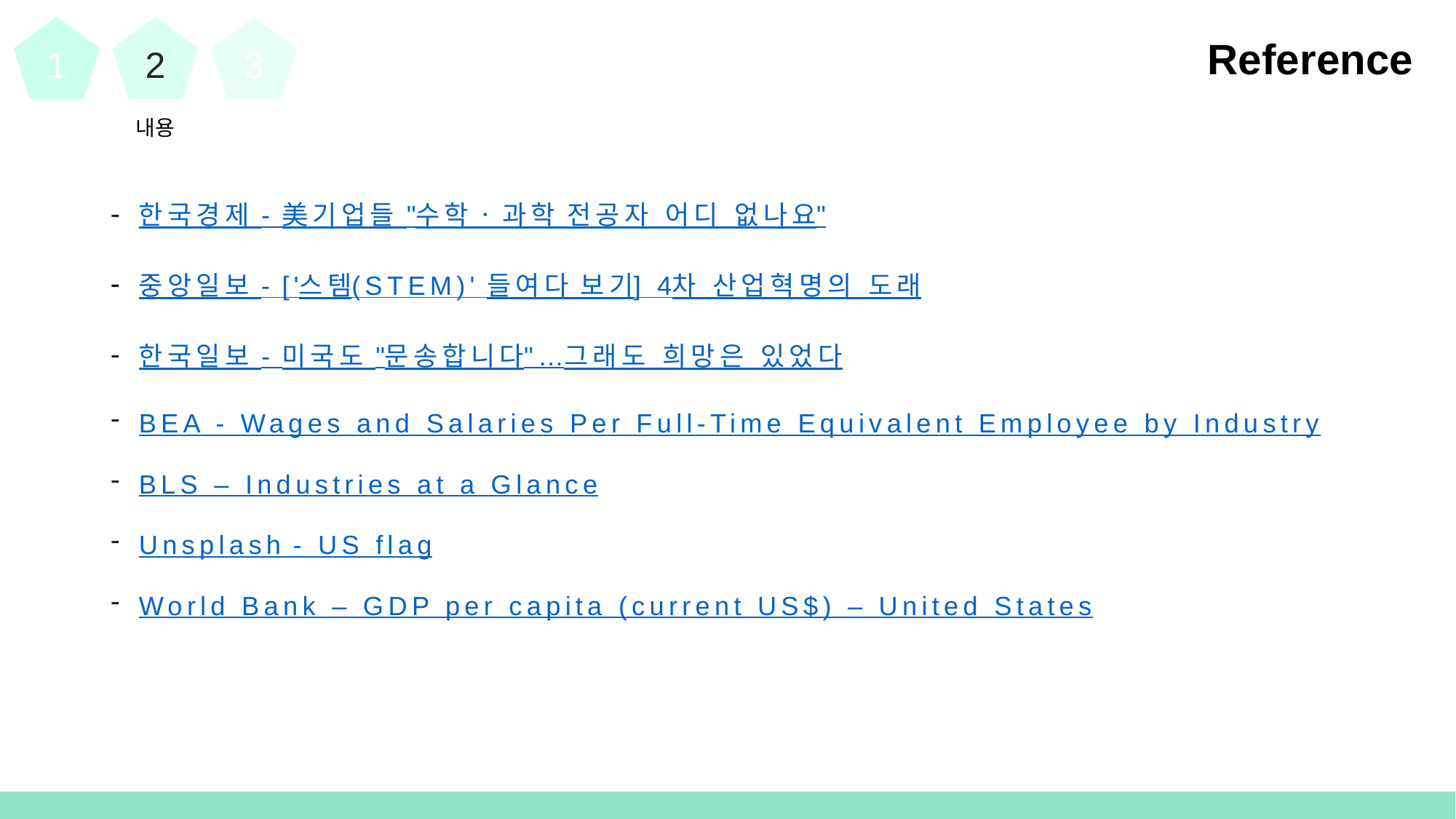

1
2
3
Reference
내용
한국경제 - 美기업들 "수학ㆍ과학 전공자 어디 없나요"
중앙일보 - ['스템(STEM)' 들여다 보기] 4차 산업혁명의 도래
한국일보 - 미국도 "문송합니다"…그래도 희망은 있었다
BEA - Wages and Salaries Per Full-Time Equivalent Employee by Industry
BLS – Industries at a Glance
Unsplash - US flag
World Bank – GDP per capita (current US$) – United States